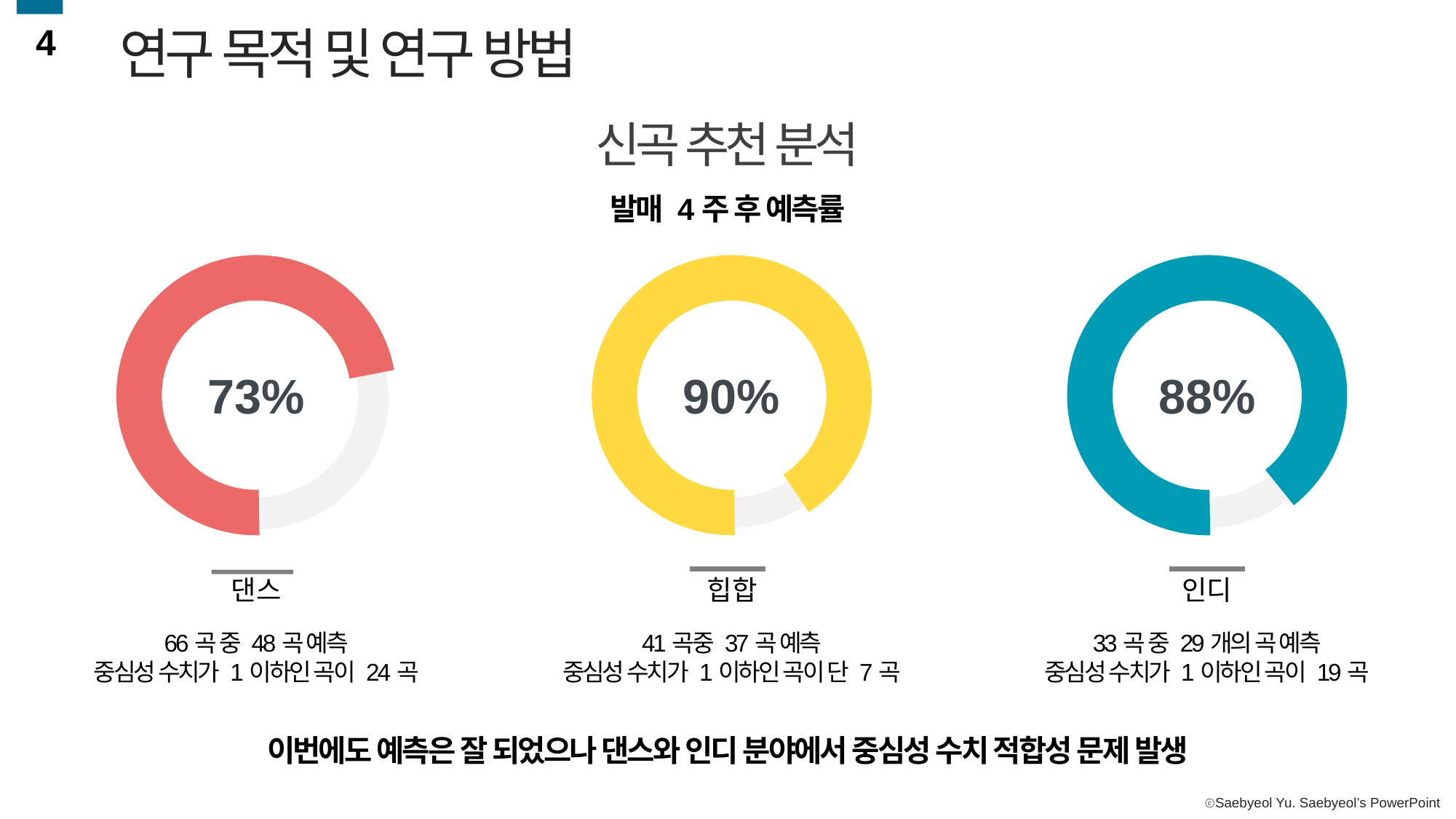

4
연구 목적 및 연구 방법
신곡 추천 분석
발매 4주 후 예측률

73%
90%
88%

댄스
힙합
인디
33곡 중 29개의 곡 예측
중심성 수치가 1이하인 곡이 19곡
66곡 중 48곡 예측
중심성 수치가 1이하인 곡이 24곡
41곡중 37곡 예측
중심성 수치가 1이하인 곡이 단 7곡
이번에도 예측은 잘 되었으나 댄스와 인디 분야에서 중심성 수치 적합성 문제 발생